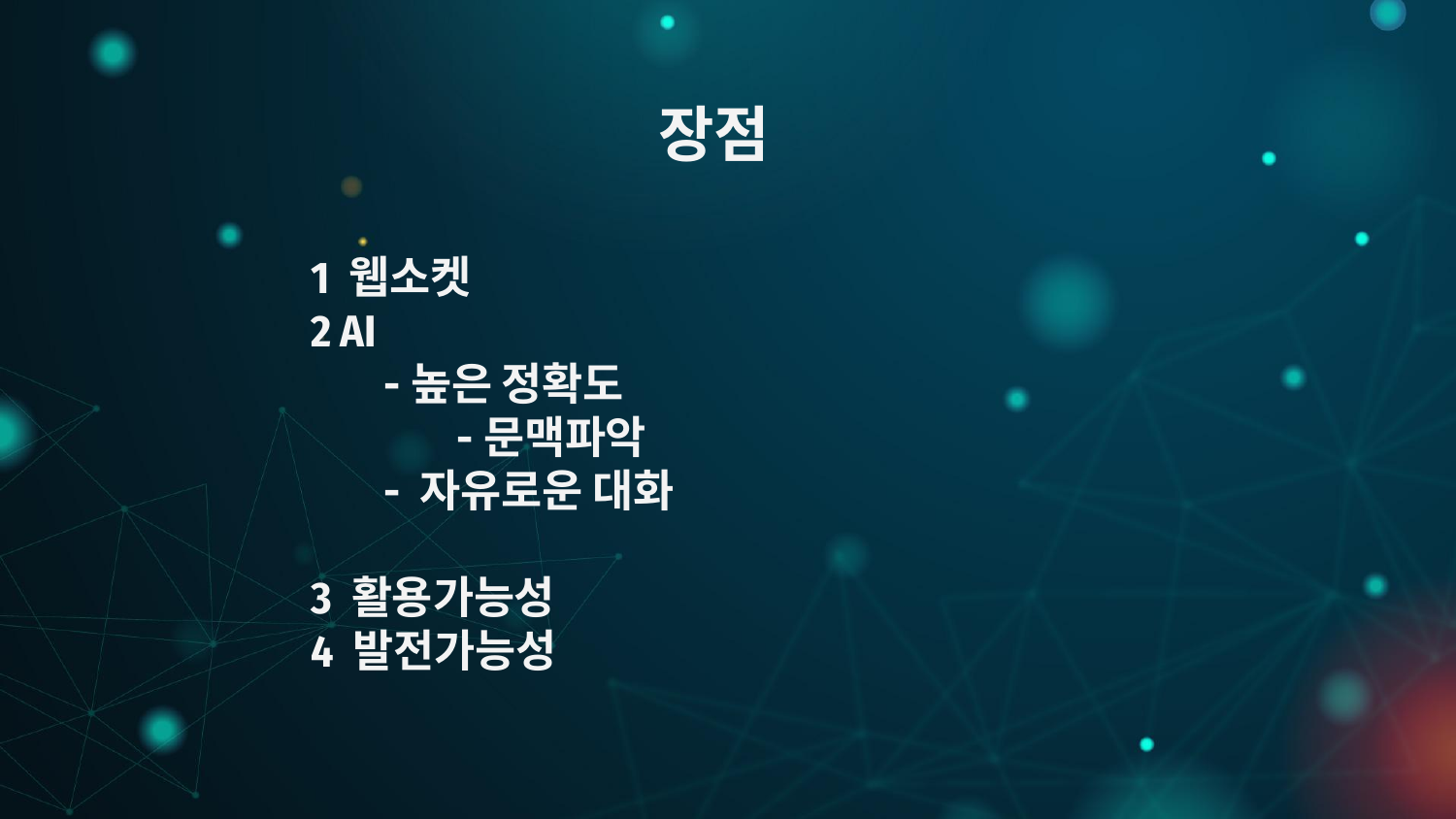

장점

1 웹소켓
2 AI
-높은 정확도
 	-문맥파악
- 자유로운 대화

3 활용가능성
4 발전가능성